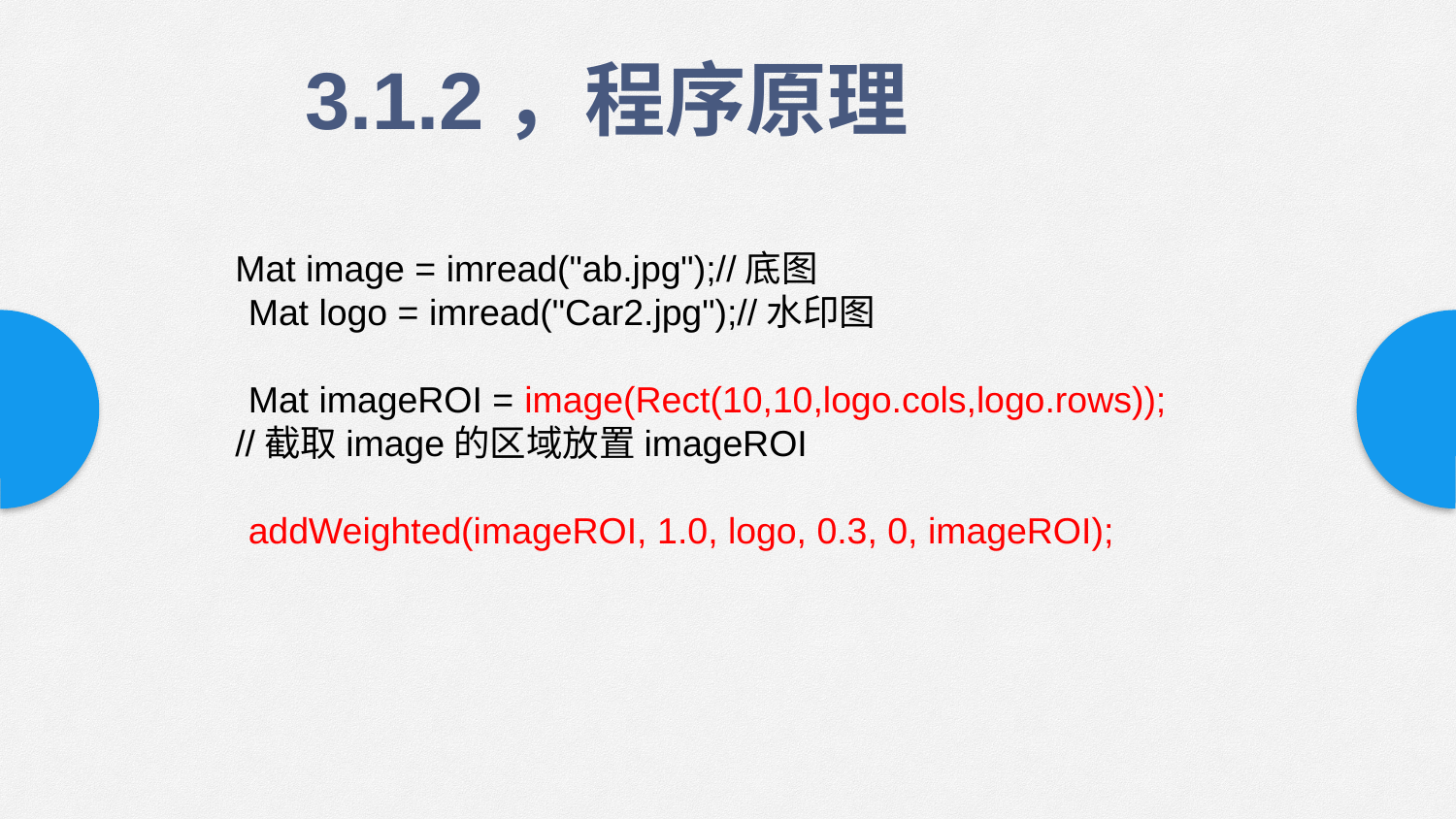

3.1.2，程序原理
             Mat image = imread("ab.jpg");//底图
	Mat logo = imread("Car2.jpg");//水印图

	Mat imageROI = image(Rect(10,10,logo.cols,logo.rows));
             //截取image的区域放置imageROI

	addWeighted(imageROI, 1.0, logo, 0.3, 0, imageROI);